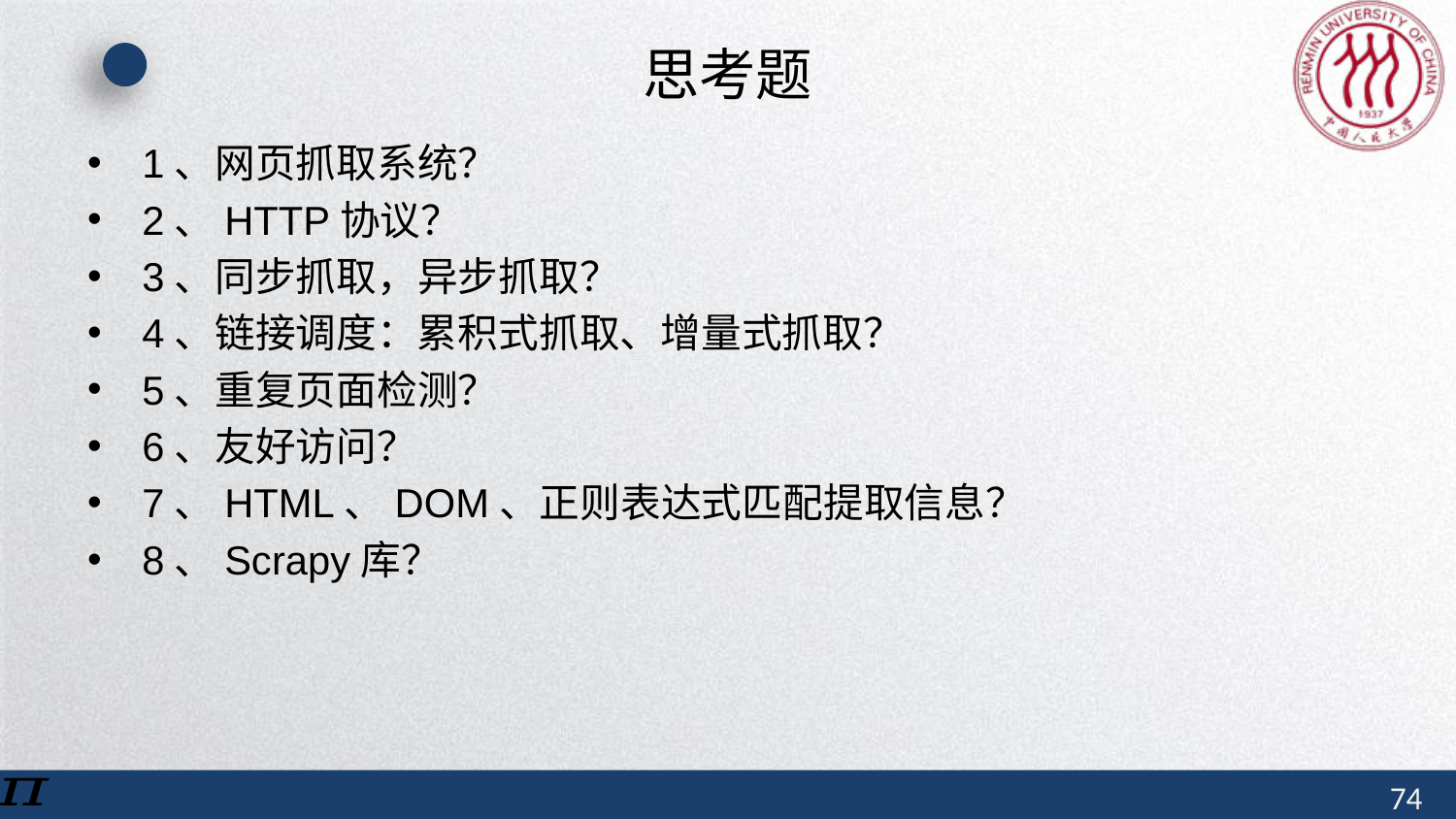

# 思考题
1、网页抓取系统？
2、HTTP协议？
3、同步抓取，异步抓取？
4、链接调度：累积式抓取、增量式抓取？
5、重复页面检测？
6、友好访问？
7、HTML、DOM、正则表达式匹配提取信息？
8、Scrapy库？